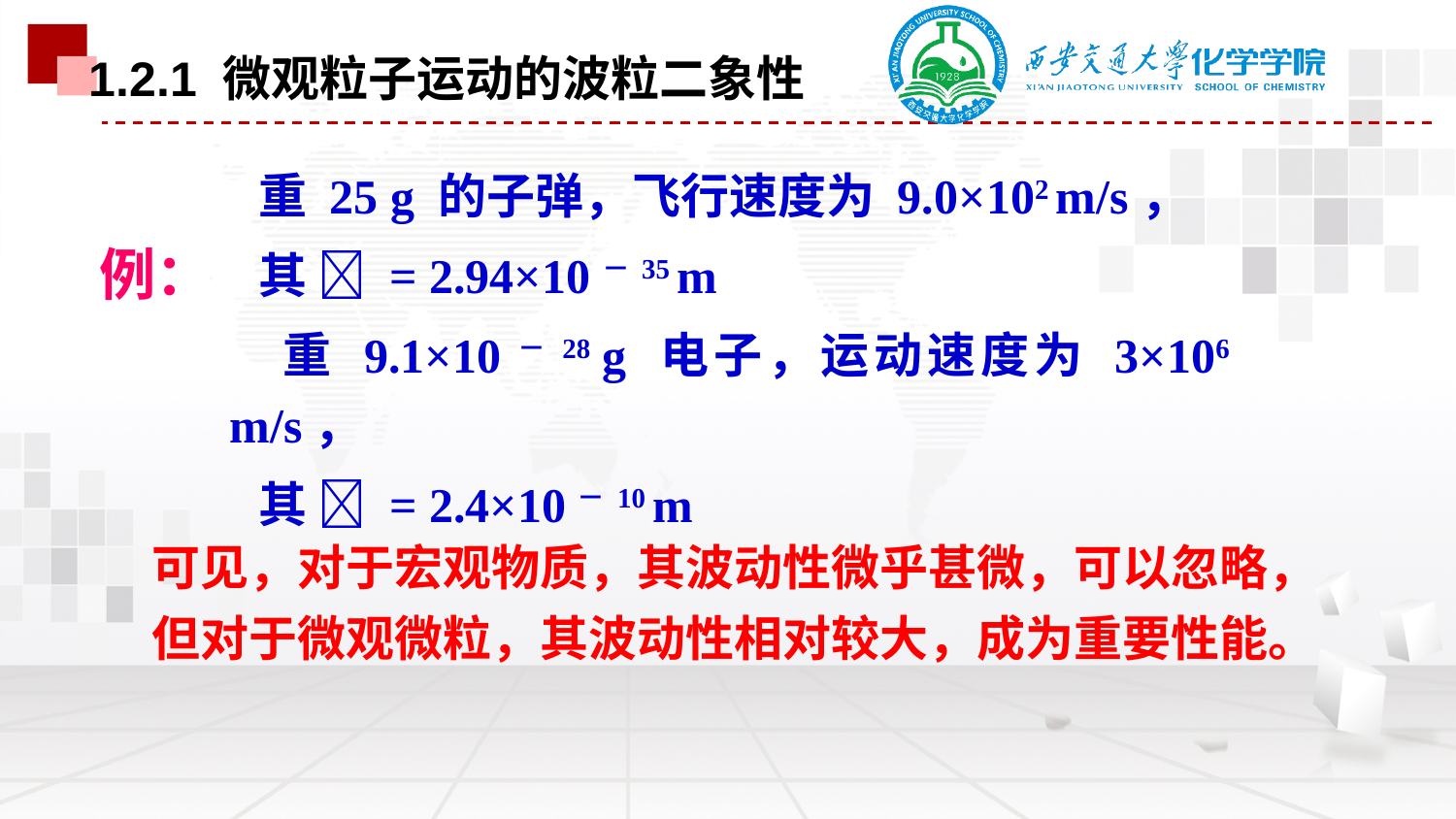

1.2.1 微观粒子运动的波粒二象性
    重 25 g 的子弹，飞行速度为 9.0×102 m/s，
    其 λ = 2.94×10－35 m
    重 9.1×10－28 g 电子，运动速度为 3×106 m/s，
    其 λ = 2.4×10－10 m

  例：
可见，对于宏观物质，其波动性微乎甚微，可以忽略，但对于微观微粒，其波动性相对较大，成为重要性能。